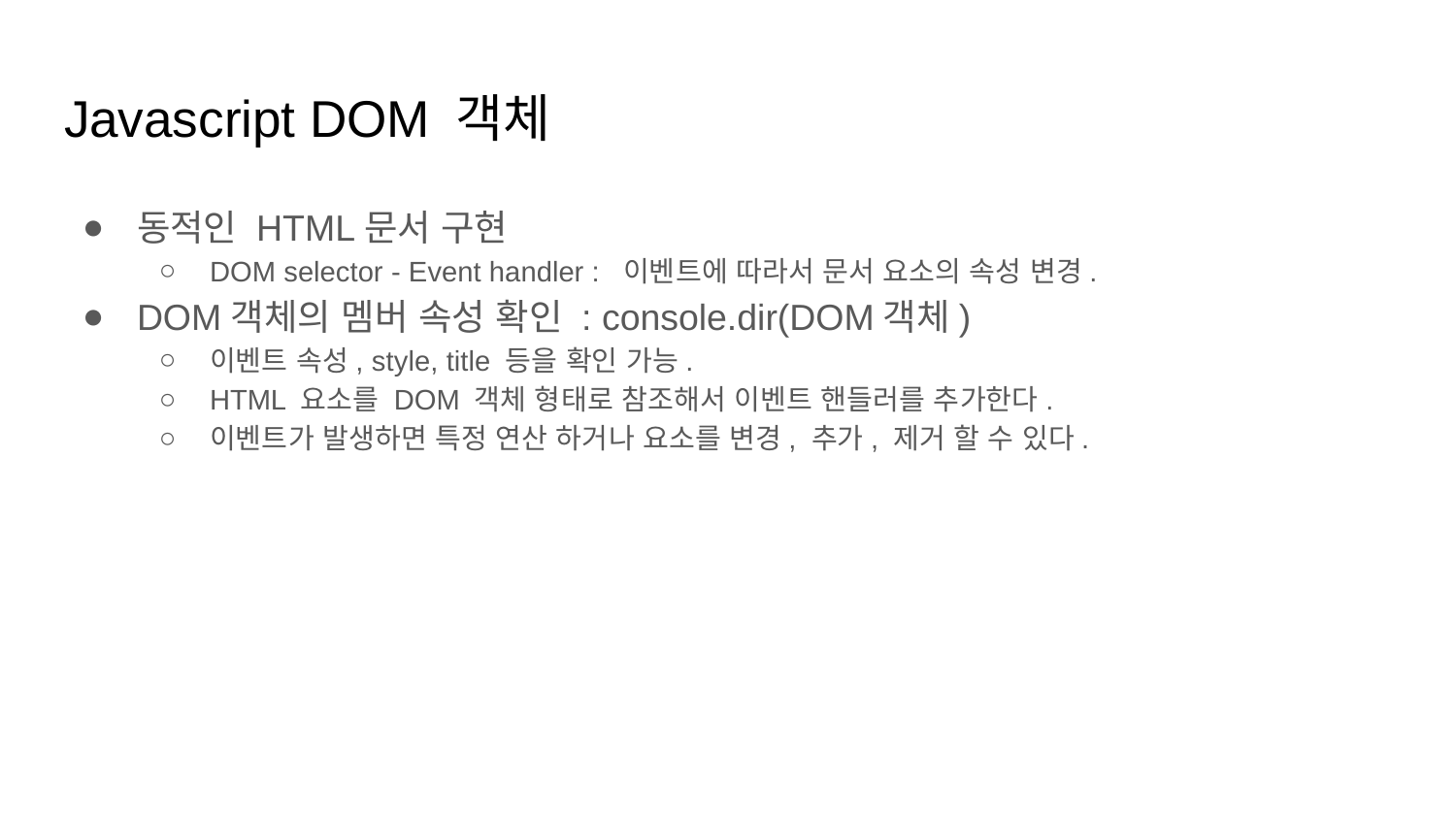

# Javascript DOM 객체
동적인 HTML문서 구현
DOM selector - Event handler :  이벤트에 따라서 문서 요소의 속성 변경.
DOM객체의 멤버 속성 확인 : console.dir(DOM객체)
이벤트 속성, style, title 등을 확인 가능.
HTML 요소를 DOM 객체 형태로 참조해서 이벤트 핸들러를 추가한다.
이벤트가 발생하면 특정 연산 하거나 요소를 변경, 추가, 제거 할 수 있다.